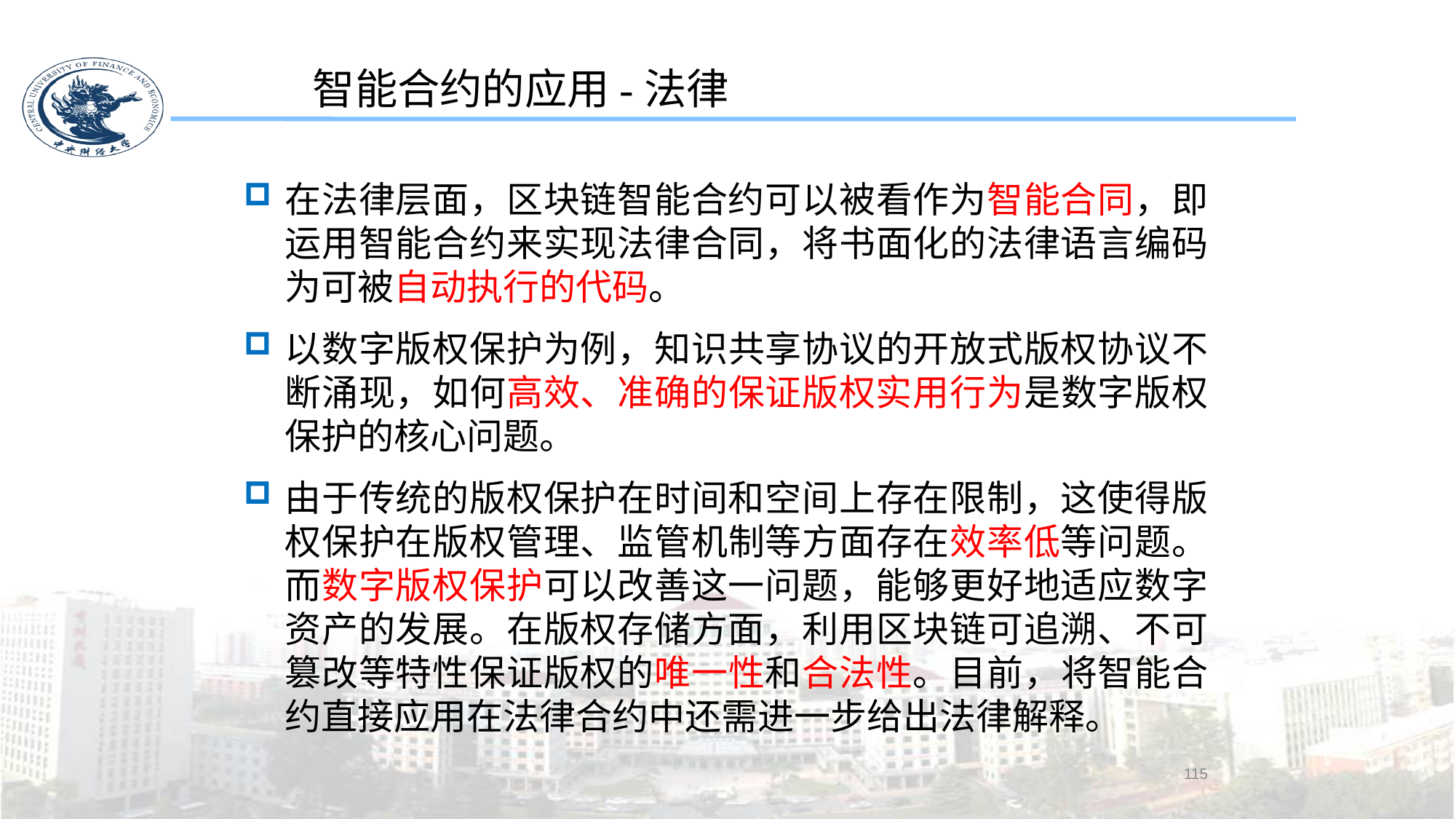

智能合约的应用-法律
在法律层面，区块链智能合约可以被看作为智能合同，即运用智能合约来实现法律合同，将书面化的法律语言编码为可被自动执行的代码。
以数字版权保护为例，知识共享协议的开放式版权协议不断涌现，如何高效、准确的保证版权实用行为是数字版权保护的核心问题。
由于传统的版权保护在时间和空间上存在限制，这使得版权保护在版权管理、监管机制等方面存在效率低等问题。而数字版权保护可以改善这一问题，能够更好地适应数字资产的发展。在版权存储方面，利用区块链可追溯、不可篡改等特性保证版权的唯一性和合法性。目前，将智能合约直接应用在法律合约中还需进一步给出法律解释。
115